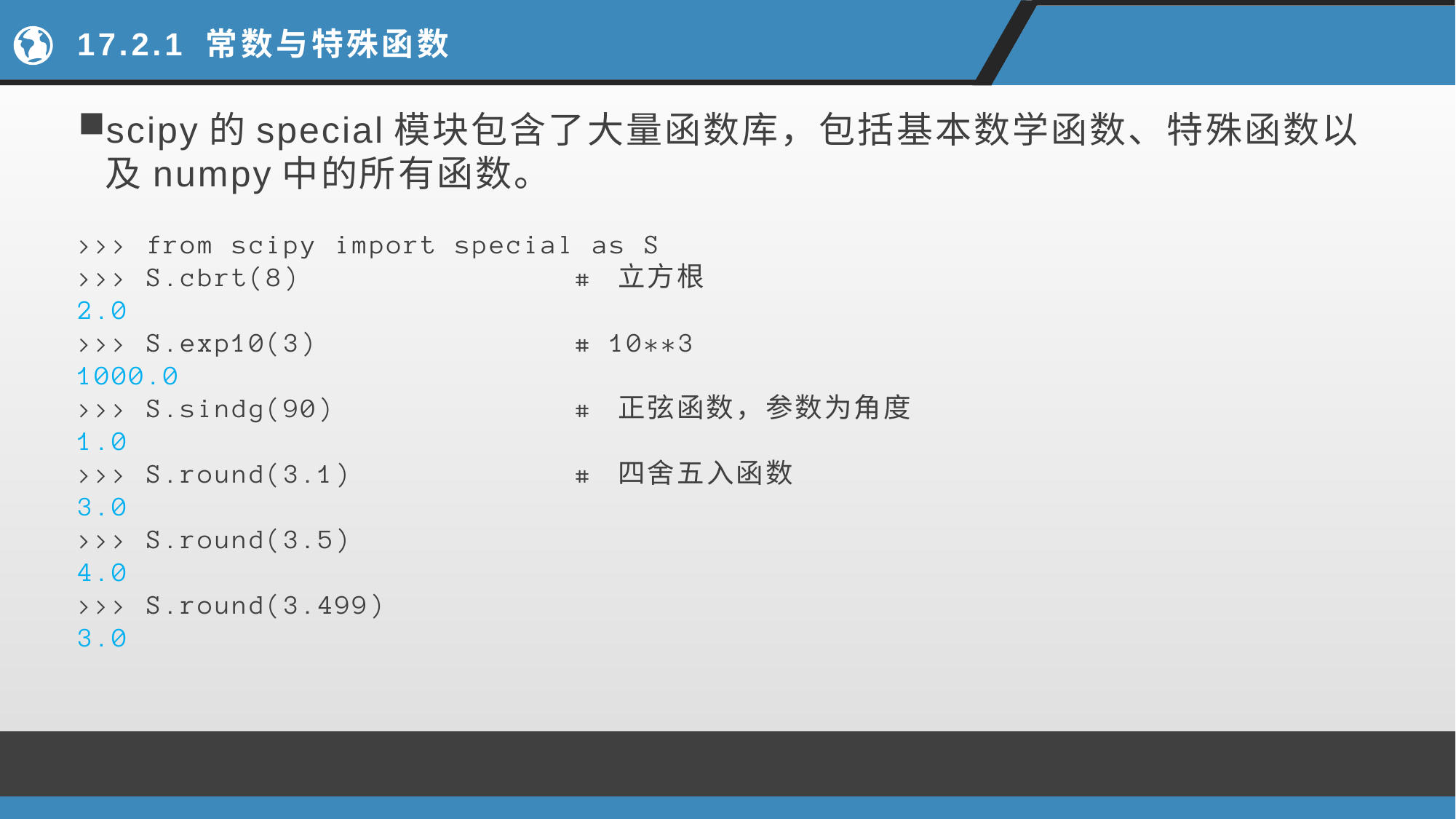

# 17.2.1 常数与特殊函数

scipy的special模块包含了大量函数库，包括基本数学函数、特殊函数以及numpy中的所有函数。

>>> from scipy import special as S
>>> S.cbrt(8)                # 立方根
2.0
>>> S.exp10(3)               # 10**3
1000.0
>>> S.sindg(90)              # 正弦函数，参数为角度
1.0
>>> S.round(3.1)             # 四舍五入函数
3.0
>>> S.round(3.5)
4.0
>>> S.round(3.499)
3.0